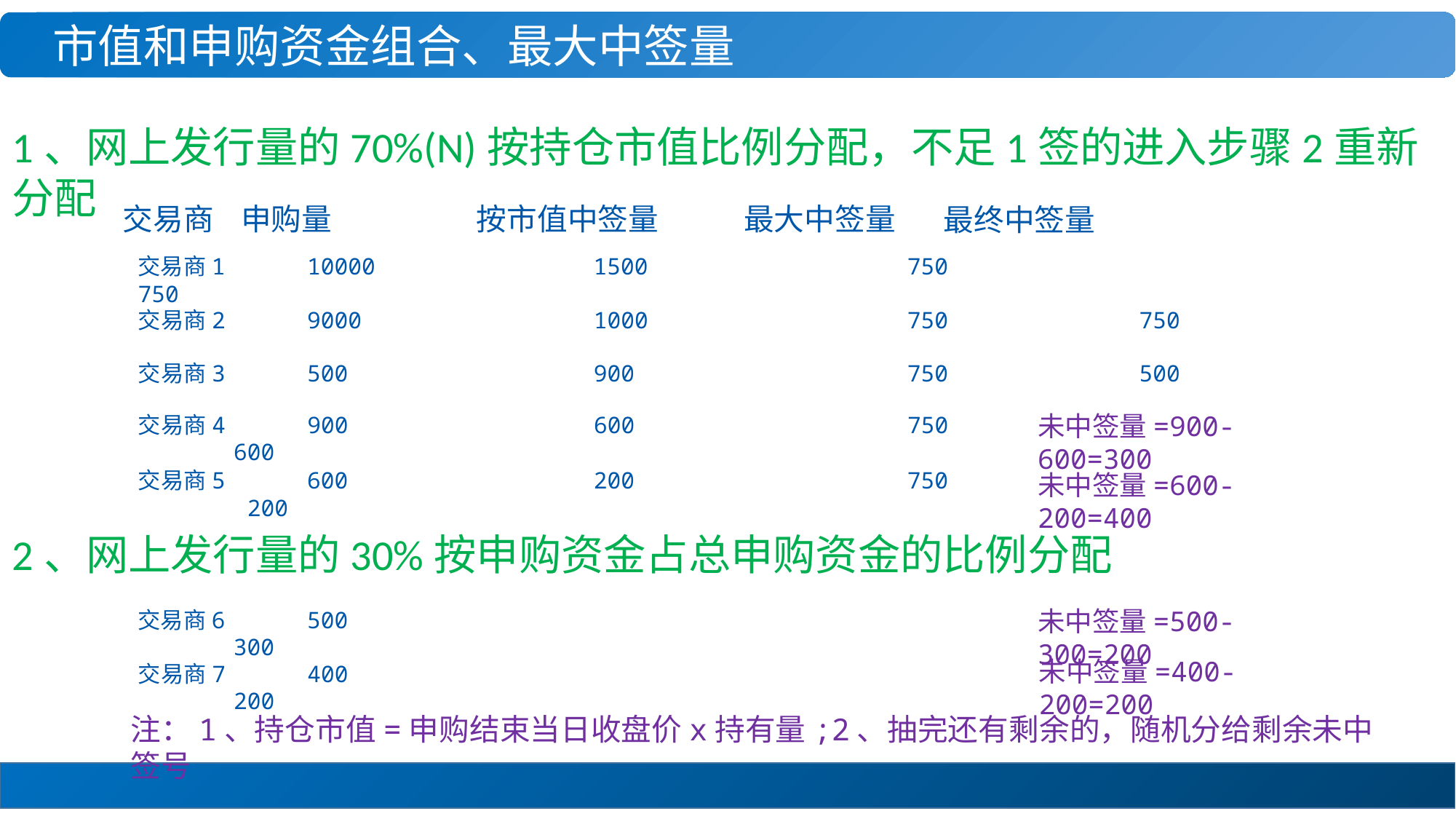

市值和申购资金组合、最大中签量

1、网上发行量的70%(N)按持仓市值比例分配，不足1签的进入步骤2重新分配
交易商    申购量
按市值中签量
最大中签量
最终中签量
交易商1      10000                1500                   750              750
交易商2      9000                 1000                   750              750
交易商3      500                  900                    750              500
未中签量=900-600=300
交易商4      900                  600                    750              600
交易商5      600                  200                    750              200
未中签量=600-200=400
2、网上发行量的30%按申购资金占总申购资金的比例分配
未中签量=500-300=200
交易商6      500                                                          300
未中签量=400-200=200
交易商7      400                                                          200
注：1、持仓市值=申购结束当日收盘价x持有量;2、抽完还有剩余的，随机分给剩余未中签号